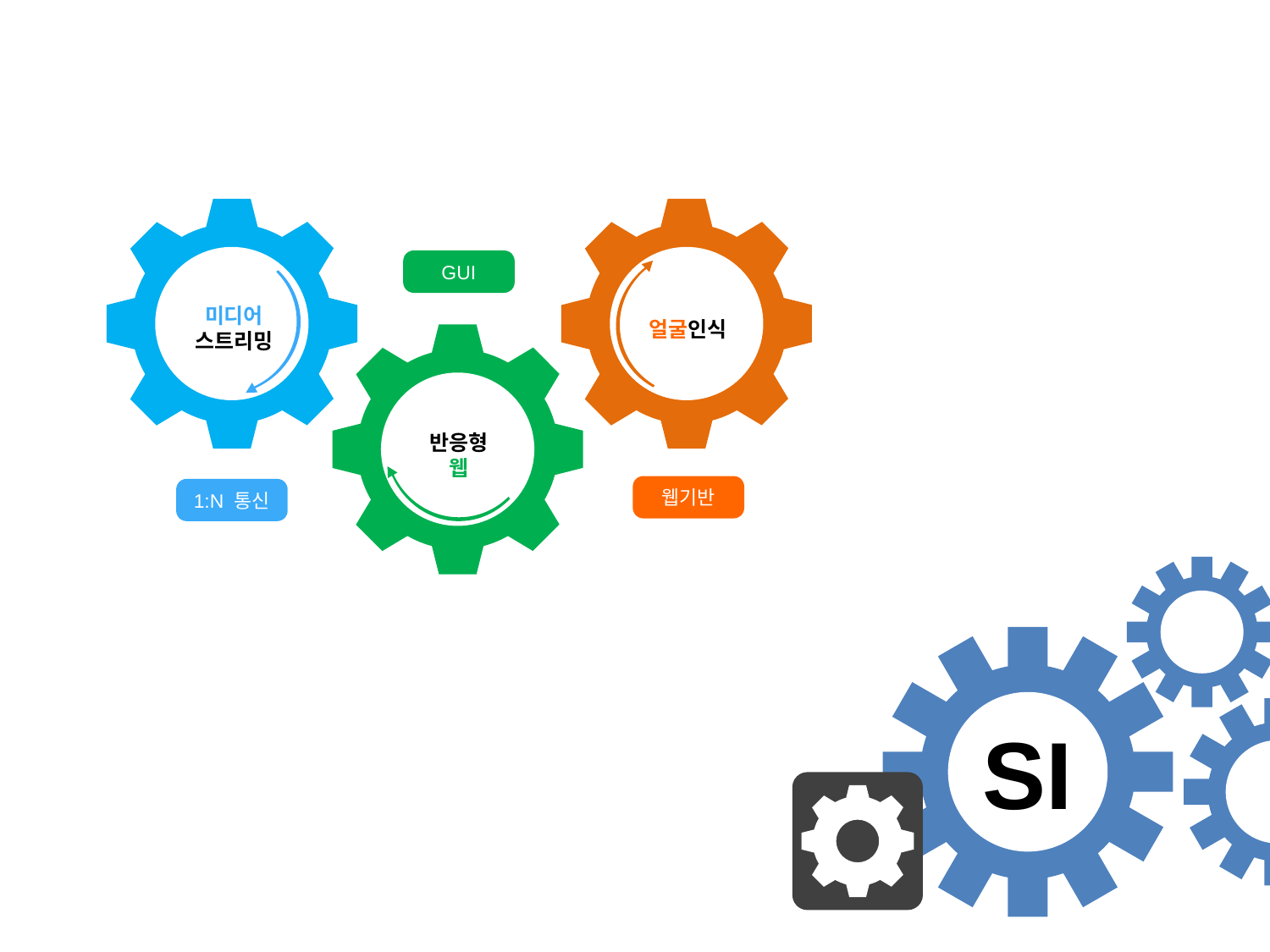

얼굴인식

미디어
스트리밍

GUI

반응형
웹

웹기반
1:N 통신

SI